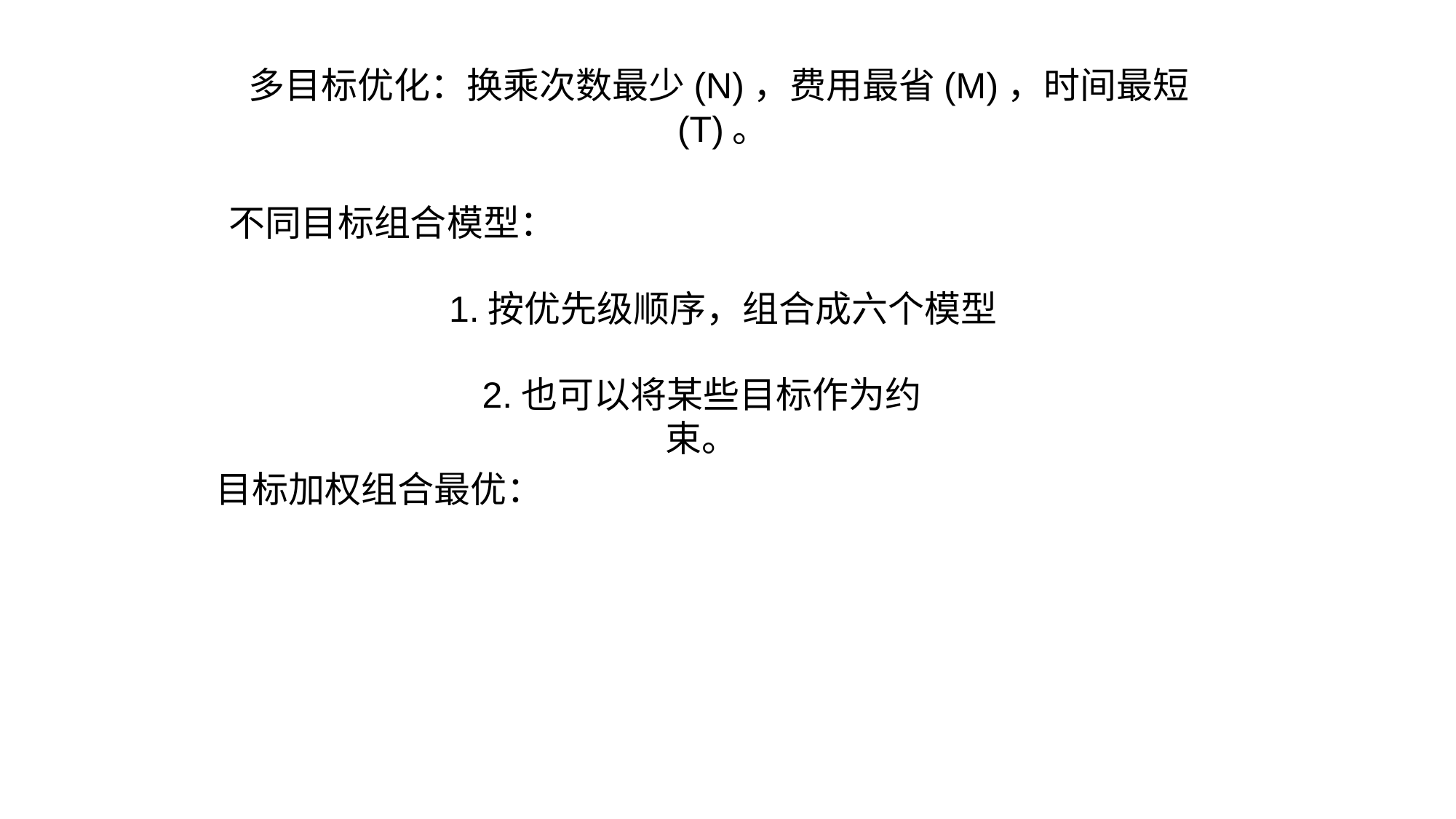

多目标优化：换乘次数最少(N)，费用最省(M)，时间最短(T)。
不同目标组合模型：
1.按优先级顺序，组合成六个模型
2.也可以将某些目标作为约束。
目标加权组合最优：